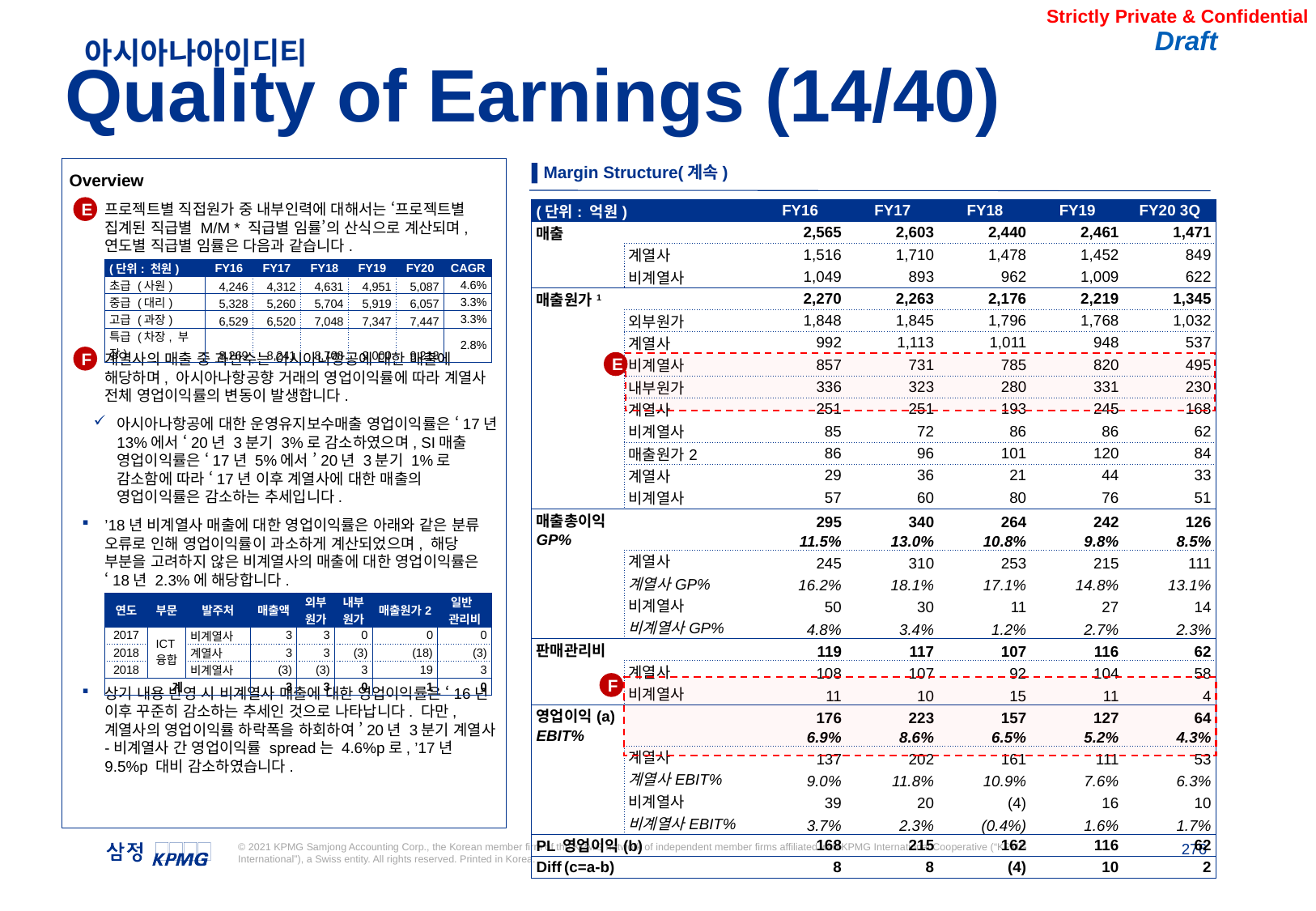

아시아나아이디티
Quality of Earnings (14/40)
▌Margin Structure(계속)

Overview
프로젝트별 직접원가 중 내부인력에 대해서는 ‘프로젝트별 집계된 직급별 M/M * 직급별 임률’의 산식으로 계산되며, 연도별 직급별 임률은 다음과 같습니다.

계열사의 매출 중 과반수는 아시아나항공에 대한 매출에 해당하며, 아시아나항공향 거래의 영업이익률에 따라 계열사 전체 영업이익률의 변동이 발생합니다.
아시아나항공에 대한 운영유지보수매출 영업이익률은 ‘17년 13%에서 ‘20년 3분기 3%로 감소하였으며, SI매출 영업이익률은 ‘17년 5%에서 ’20년 3분기 1%로 감소함에 따라 ‘17년 이후 계열사에 대한 매출의 영업이익률은 감소하는 추세입니다.
’18년 비계열사 매출에 대한 영업이익률은 아래와 같은 분류 오류로 인해 영업이익률이 과소하게 계산되었으며, 해당 부분을 고려하지 않은 비계열사의 매출에 대한 영업이익률은 ‘18년 2.3%에 해당합니다.

상기 내용 반영 시 비계열사 매출에 대한 영업이익률은 ‘16년 이후 꾸준히 감소하는 추세인 것으로 나타납니다. 다만, 계열사의 영업이익률 하락폭을 하회하여 ’20년 3분기 계열사-비계열사 간 영업이익률 spread는 4.6%p로, ’17년 9.5%p 대비 감소하였습니다.

E
| (단위: 억원) |  |  | FY16 | FY17 | FY18 | FY19 | FY20 3Q |
| --- | --- | --- | --- | --- | --- | --- | --- |
| 매출 |  |  | 2,565 | 2,603 | 2,440 | 2,461 | 1,471 |
|  | 계열사 |  | 1,516 | 1,710 | 1,478 | 1,452 | 849 |
|  | 비계열사 |  | 1,049 | 893 | 962 | 1,009 | 622 |
| 매출원가1 |  |  | 2,270 | 2,263 | 2,176 | 2,219 | 1,345 |
|  | 외부원가 |  | 1,848 | 1,845 | 1,796 | 1,768 | 1,032 |
|  | 계열사 |  | 992 | 1,113 | 1,011 | 948 | 537 |
|  | 비계열사 |  | 857 | 731 | 785 | 820 | 495 |
|  | 내부원가 |  | 336 | 323 | 280 | 331 | 230 |
|  | 계열사 |  | 251 | 251 | 193 | 245 | 168 |
|  | 비계열사 |  | 85 | 72 | 86 | 86 | 62 |
|  | 매출원가2 |  | 86 | 96 | 101 | 120 | 84 |
|  | 계열사 |  | 29 | 36 | 21 | 44 | 33 |
|  | 비계열사 |  | 57 | 60 | 80 | 76 | 51 |
| 매출총이익 |  |  | 295 | 340 | 264 | 242 | 126 |
| GP% |  |  | 11.5% | 13.0% | 10.8% | 9.8% | 8.5% |
|  | 계열사 |  | 245 | 310 | 253 | 215 | 111 |
|  | 계열사GP% |  | 16.2% | 18.1% | 17.1% | 14.8% | 13.1% |
|  | 비계열사 |  | 50 | 30 | 11 | 27 | 14 |
|  | 비계열사GP% |  | 4.8% | 3.4% | 1.2% | 2.7% | 2.3% |
| 판매관리비 |  |  | 119 | 117 | 107 | 116 | 62 |
|  | 계열사 |  | 108 | 107 | 92 | 104 | 58 |
|  | 비계열사 |  | 11 | 10 | 15 | 11 | 4 |
| 영업이익(a) |  |  | 176 | 223 | 157 | 127 | 64 |
| EBIT% |  |  | 6.9% | 8.6% | 6.5% | 5.2% | 4.3% |
|  | 계열사 |  | 137 | 202 | 161 | 111 | 53 |
|  | 계열사EBIT% |  | 9.0% | 11.8% | 10.9% | 7.6% | 6.3% |
|  | 비계열사 |  | 39 | 20 | (4) | 16 | 10 |
|  | 비계열사EBIT% |  | 3.7% | 2.3% | (0.4%) | 1.6% | 1.7% |
| PL 영업이익(b) |  |  | 168 | 215 | 162 | 116 | 62 |
| Diff (c=a-b) |  |  | 8 | 8 | (4) | 10 | 2 |
| (단위: 천원) | FY16 | FY17 | FY18 | FY19 | FY20 | CAGR |
| --- | --- | --- | --- | --- | --- | --- |
| 초급 (사원) | 4,246 | 4,312 | 4,631 | 4,951 | 5,087 | 4.6% |
| 중급 (대리) | 5,328 | 5,260 | 5,704 | 5,919 | 6,057 | 3.3% |
| 고급 (과장) | 6,529 | 6,520 | 7,048 | 7,347 | 7,447 | 3.3% |
| 특급 (차장, 부장) | 8,269 | 8,241 | 8,708 | 9,000 | 9,218 | 2.8% |
F
E

| 연도 | 부문 | 발주처 | 매출액 | 외부원가 | 내부원가 | 매출원가2 | 일반 관리비 |
| --- | --- | --- | --- | --- | --- | --- | --- |
| 2017 | ICT융합 | 비계열사 | 3 | 3 | 0 | 0 | 0 |
| 2018 |  | 계열사 | 3 | 3 | (3) | (18) | (3) |
| 2018 |  | 비계열사 | (3) | (3) | 3 | 19 | 3 |
| 계 |  |  | 3 | 3 | 0 | 1 | 0 |
F